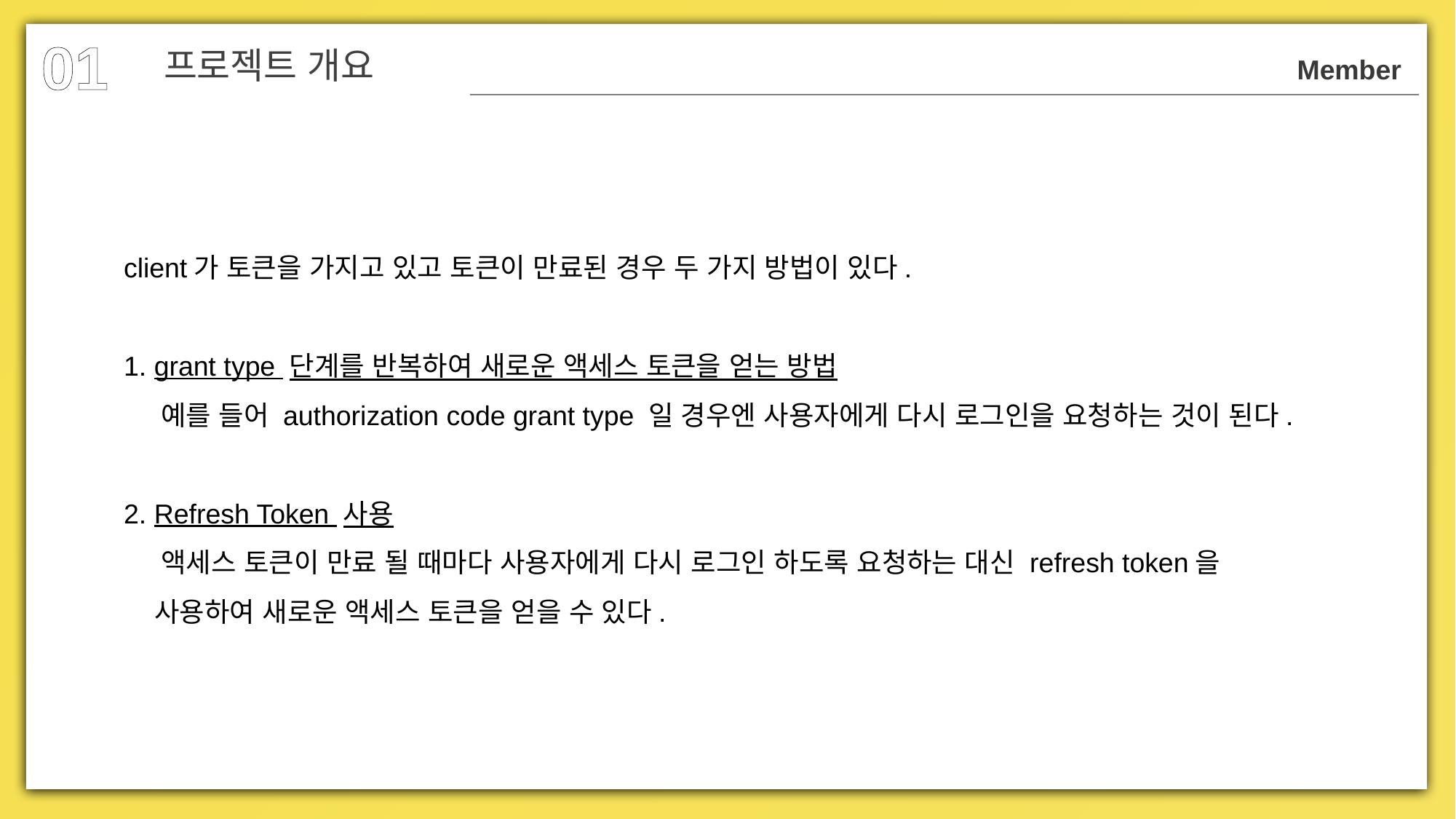

01

프로젝트 개요
Member
client가 토큰을 가지고 있고 토큰이 만료된 경우 두 가지 방법이 있다.

1. grant type 단계를 반복하여 새로운 액세스 토큰을 얻는 방법
    예를 들어 authorization code grant type 일 경우엔 사용자에게 다시 로그인을 요청하는 것이 된다.

2. Refresh Token 사용
    액세스 토큰이 만료 될 때마다 사용자에게 다시 로그인 하도록 요청하는 대신 refresh token을
    사용하여 새로운 액세스 토큰을 얻을 수 있다.